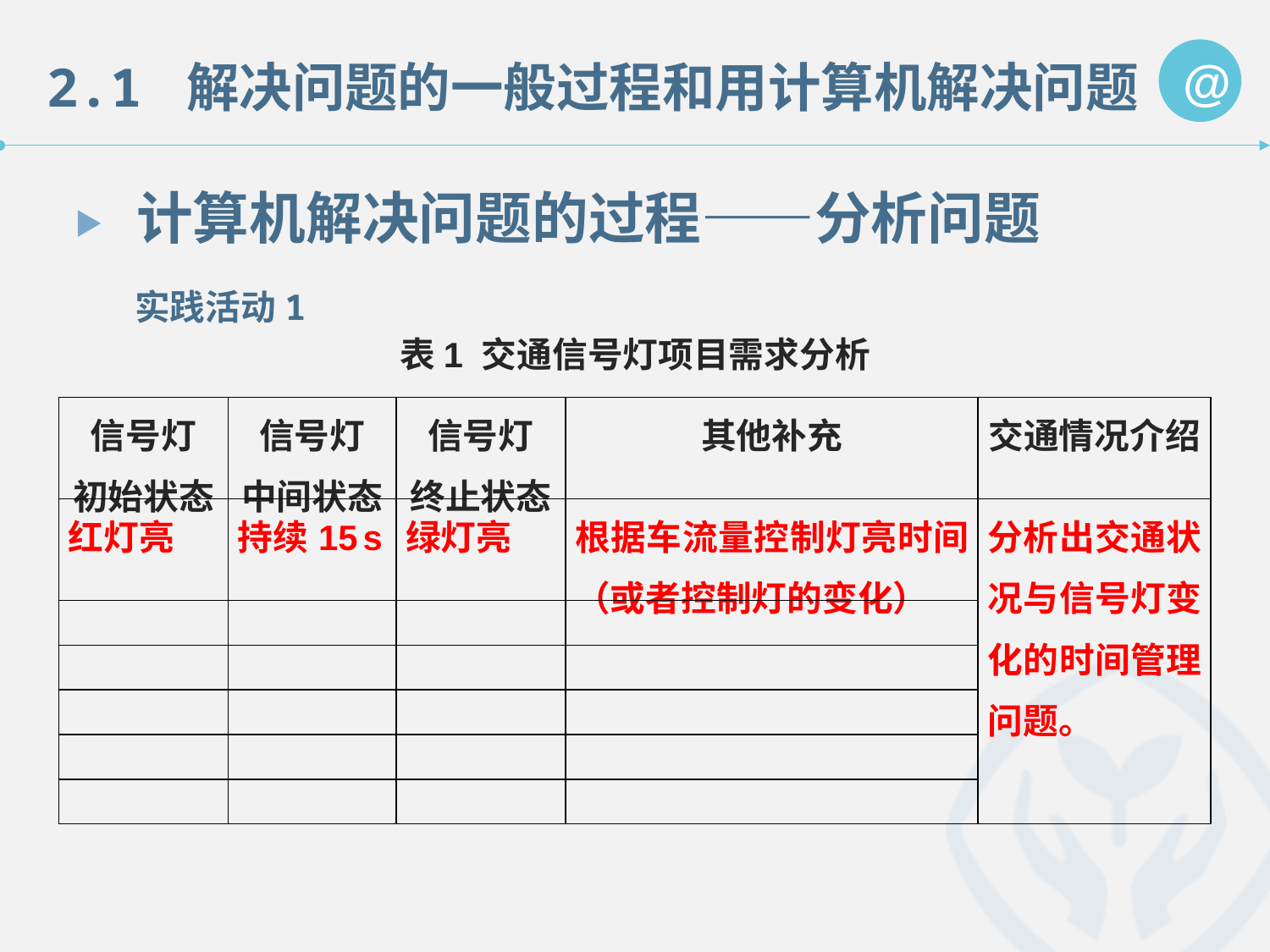

计算机解决问题的过程——分析问题

实践活动1
表1 交通信号灯项目需求分析
| 信号灯 初始状态 | 信号灯 中间状态 | 信号灯 终止状态 | 其他补充 | 交通情况介绍 |
| --- | --- | --- | --- | --- |
| 红灯亮 | 持续15 s | 绿灯亮 | 根据车流量控制灯亮时间（或者控制灯的变化） | 分析出交通状况与信号灯变化的时间管理问题。 |
|  |  |  |  |  |
|  |  |  |  |  |
|  |  |  |  |  |
|  |  |  |  |  |
|  |  |  |  |  |